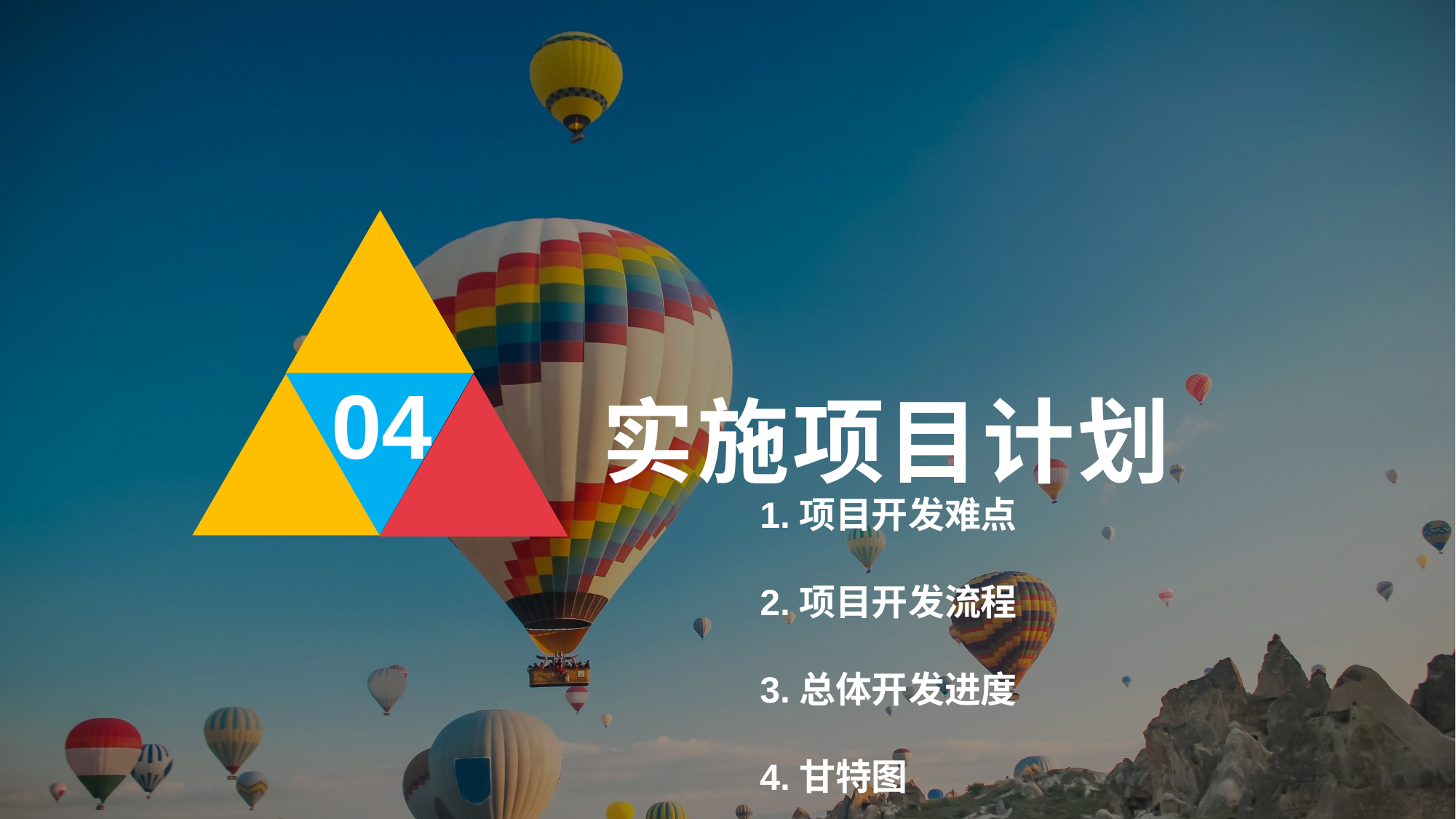

# 实施项目计划
04
1.项目开发难点

2.项目开发流程

3.总体开发进度

4.甘特图